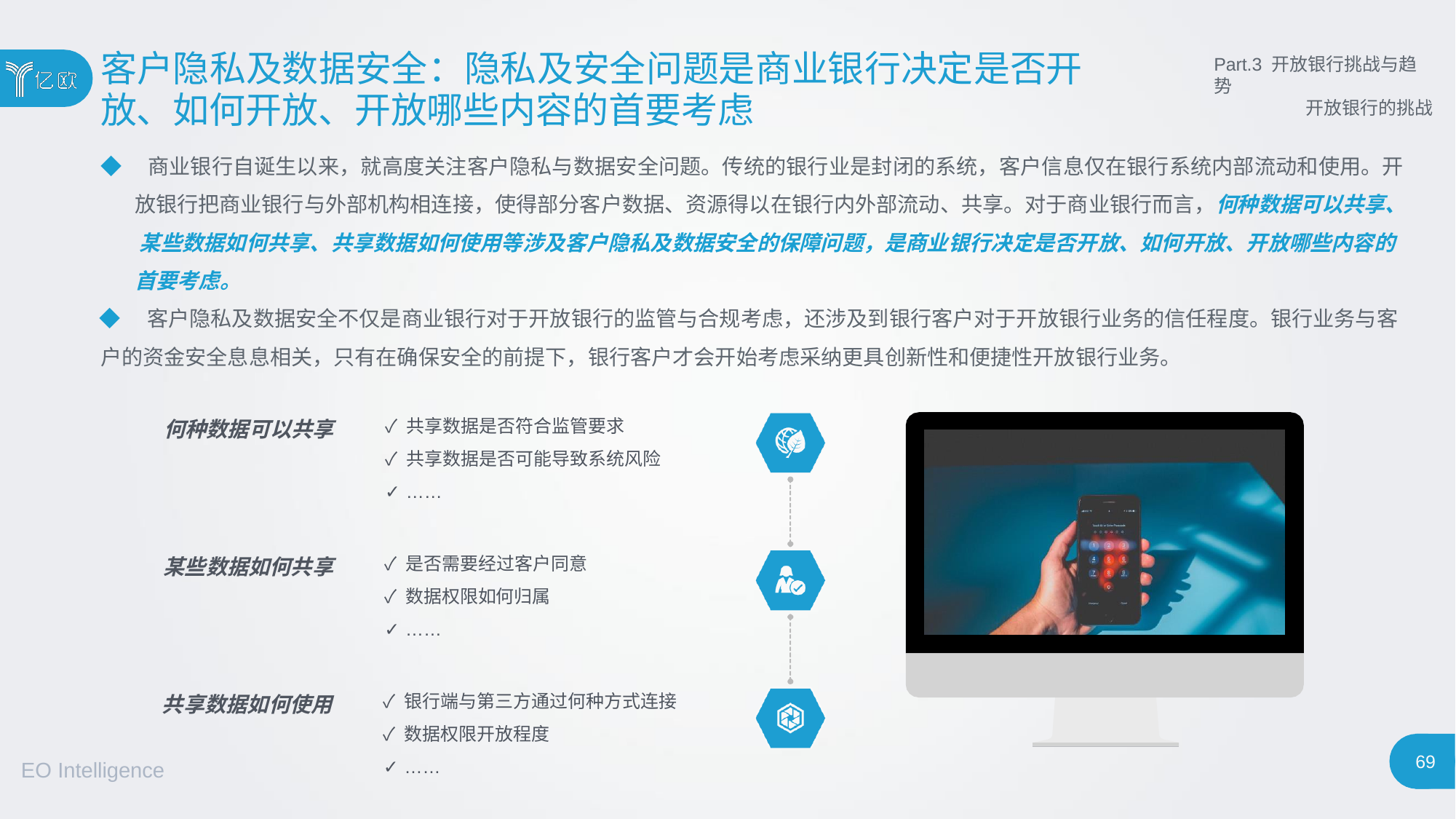

# 客户隐私及数据安全：隐私及安全问题是商业银行决定是否开
放、如何开放、开放哪些内容的首要考虑
Part.3 开放银行挑战与趋势
开放银行的挑战

◆ 商业银行自诞生以来，就高度关注客户隐私与数据安全问题。传统的银行业是封闭的系统，客户信息仅在银行系统内部流动和使用。开  放银行把商业银行与外部机构相连接，使得部分客户数据、资源得以在银行内外部流动、共享。对于商业银行而言，何种数据可以共享、  某些数据如何共享、共享数据如何使用等涉及客户隐私及数据安全的保障问题，是商业银行决定是否开放、如何开放、开放哪些内容的  首要考虑。
◆ 客户隐私及数据安全不仅是商业银行对于开放银行的监管与合规考虑，还涉及到银行客户对于开放银行业务的信任程度。银行业务与客
户的资金安全息息相关，只有在确保安全的前提下，银行客户才会开始考虑采纳更具创新性和便捷性开放银行业务。

✓ 共享数据是否符合监管要求
✓ 共享数据是否可能导致系统风险
✓ ……
何种数据可以共享

✓ 是否需要经过客户同意
✓ 数据权限如何归属
✓ ……
某些数据如何共享

✓ 银行端与第三方通过何种方式连接
✓ 数据权限开放程度
共享数据如何使用

69
✓ ……
EO Intelligence